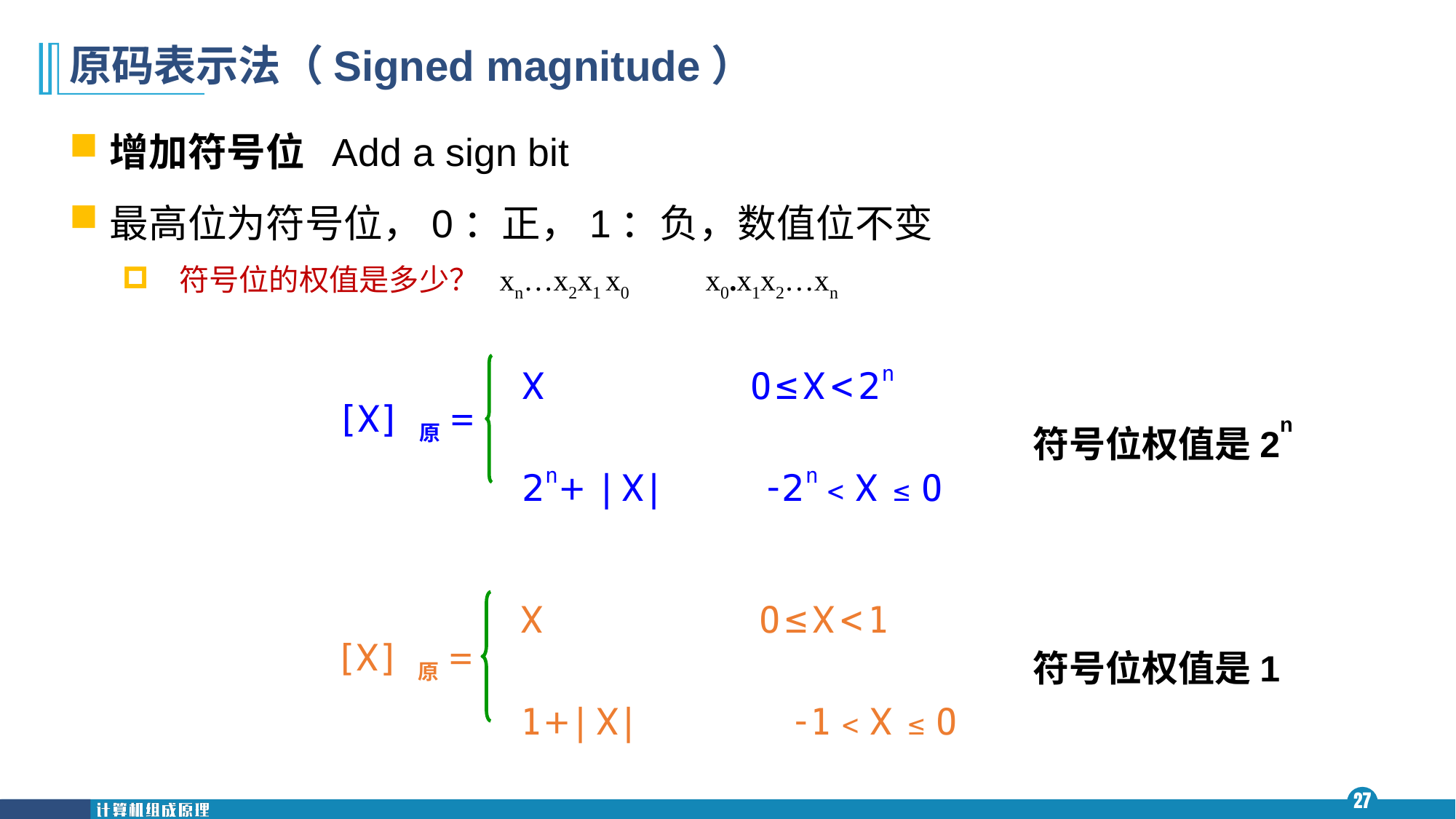

# 原码表示法（Signed magnitude）
增加符号位  Add a sign bit
最高位为符号位，0：正，1：负，数值位不变
 符号位的权值是多少？  xn…x2x1 x0	x0.x1x2…xn

X                   0≤X<2n
2n+ |X|         -2n < X ≤ 0

[X] 原=
符号位权值是2n
X                    0≤X<1
1+|X|              -1 < X ≤ 0

[X] 原=
符号位权值是1